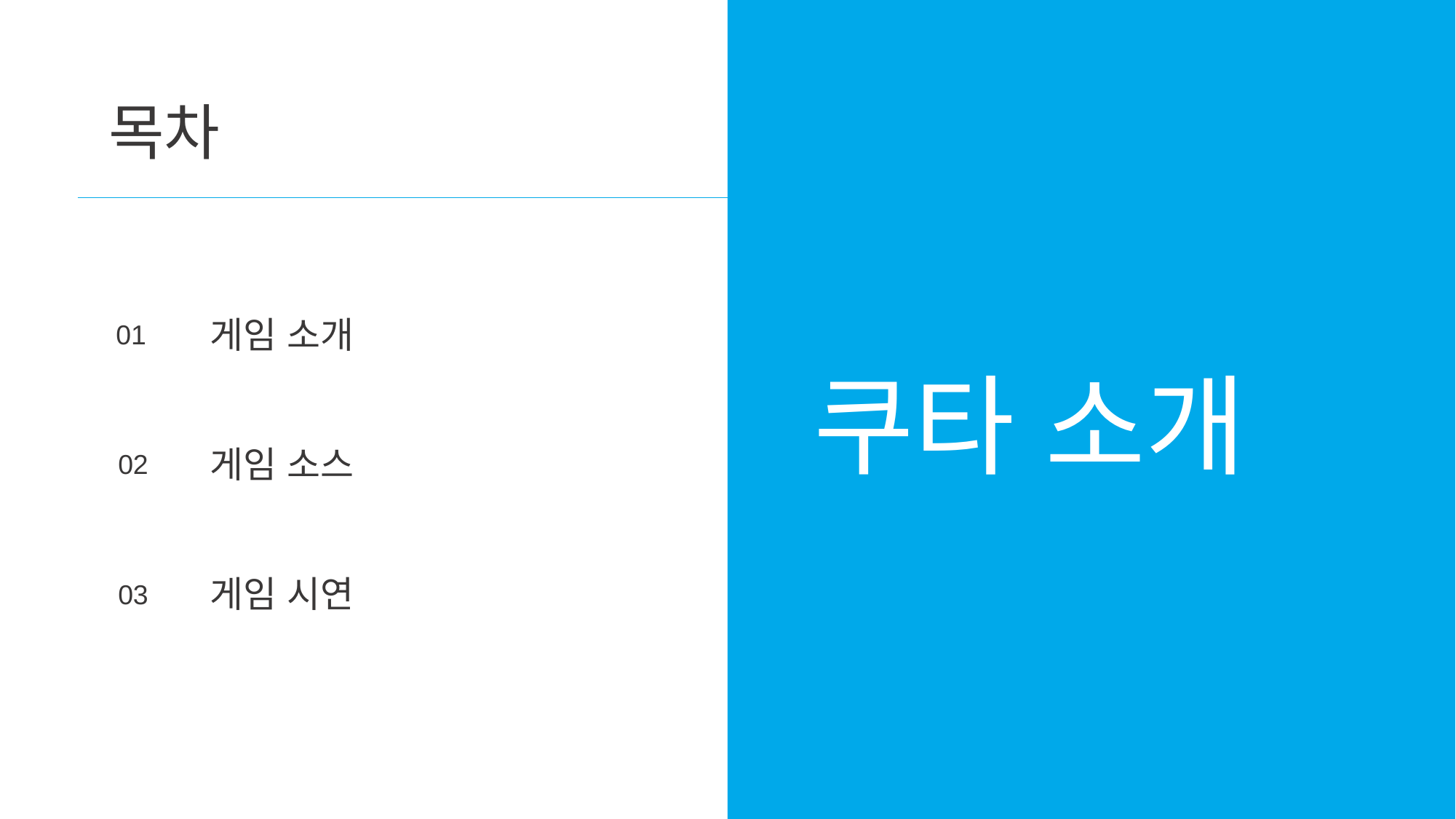

목차
게임 소개
01
쿠타 소개
게임 소스
02
게임 시연
03